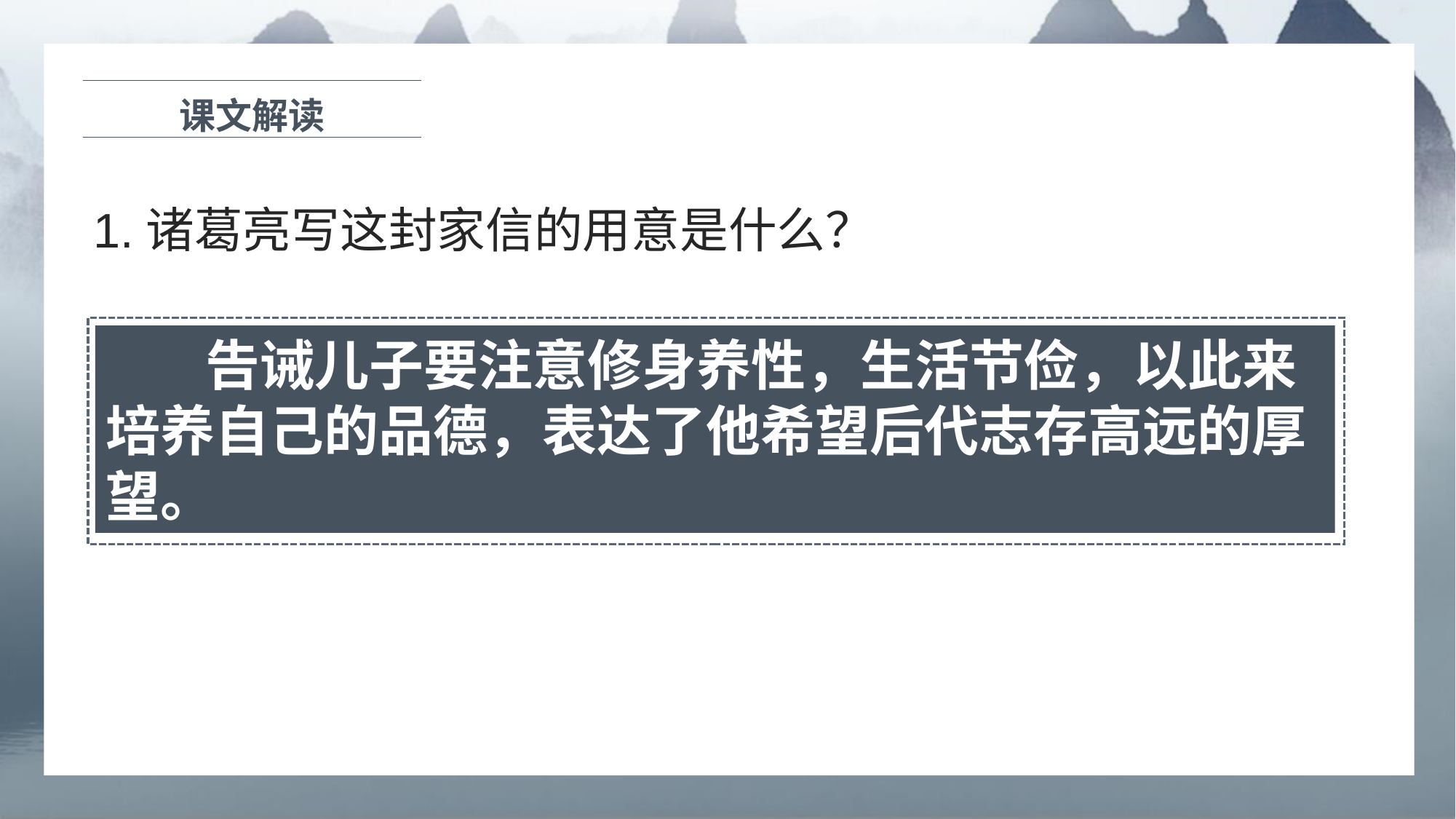

课文解读
1.诸葛亮写这封家信的用意是什么？

       告诫儿子要注意修身养性，生活节俭，以此来培养自己的品德，表达了他希望后代志存高远的厚望。